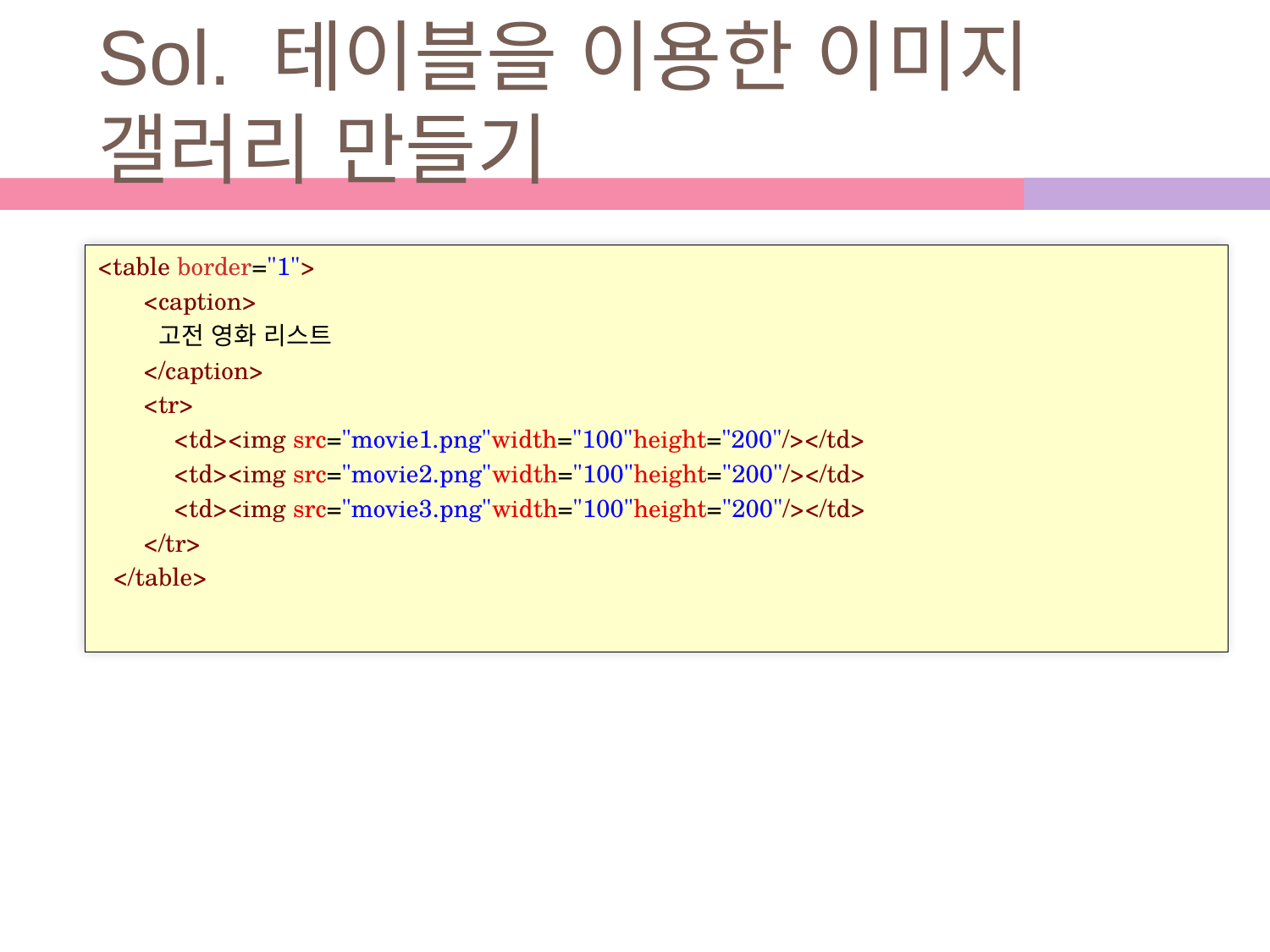

# Sol. 테이블을 이용한 이미지 갤러리 만들기
<table border="1">
      <caption>
          고전 영화 리스트
      </caption>
      <tr>
          <td><img src="movie1.png"width="100"height="200"/></td>
          <td><img src="movie2.png"width="100"height="200"/></td>
          <td><img src="movie3.png"width="100"height="200"/></td>
      </tr>
  </table>